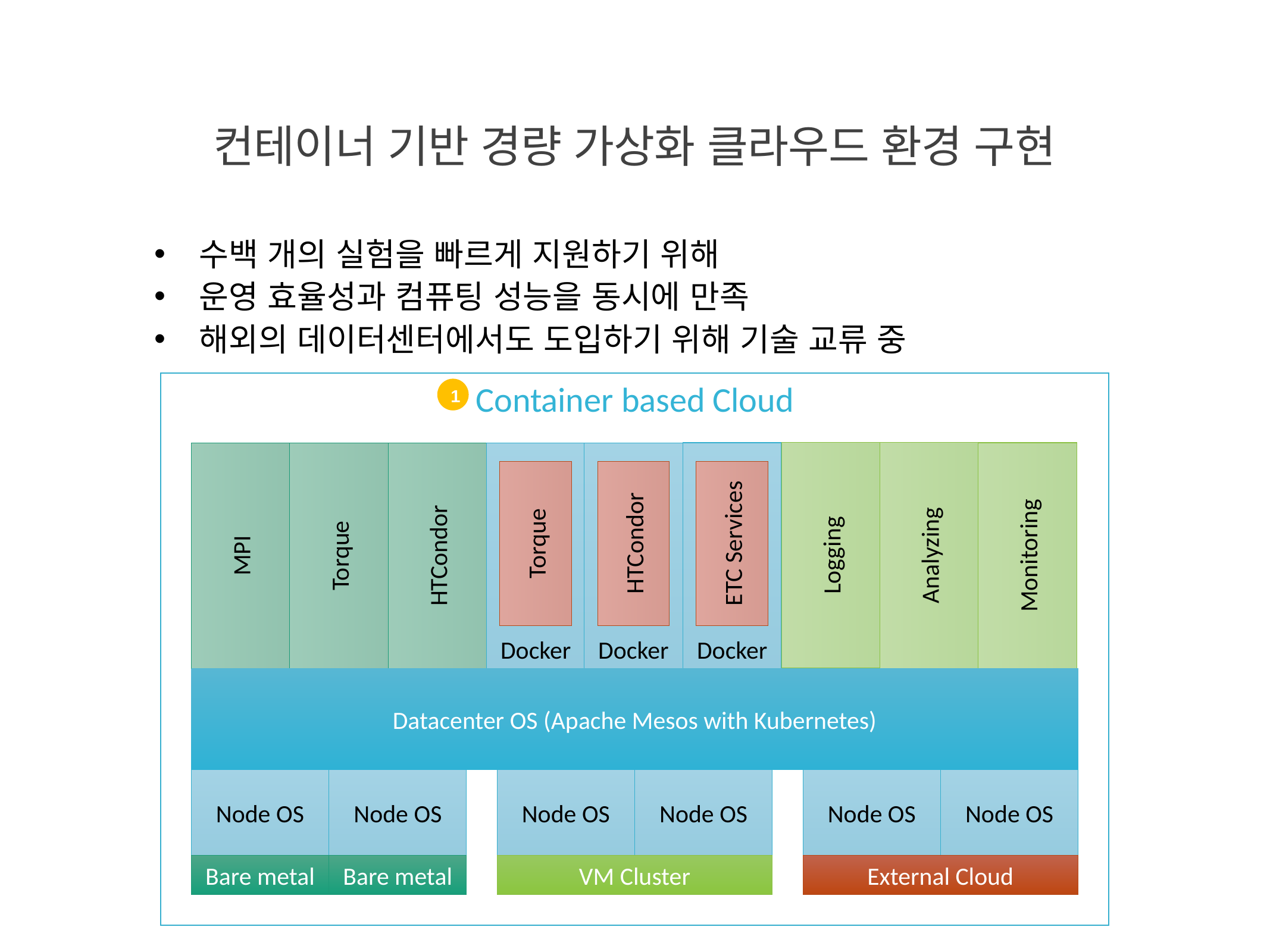

16

# 컨테이너 기반 경량 가상화 클라우드 환경 구현

수백 개의 실험을 빠르게 지원하기 위해
운영 효율성과 컴퓨팅 성능을 동시에 만족
해외의 데이터센터에서도 도입하기 위해 기술 교류 중
Container based Cloud
Docker
ETC Services
Docker
HTCondor
Docker
Torque
Logging
Analyzing
Monitoring
MPI
HTCondor
Torque
Datacenter OS (Apache Mesos with Kubernetes)
Node OS
Node OS
Node OS
Node OS
Node OS
Node OS
Bare metal
Bare metal
VM Cluster
External Cloud
1